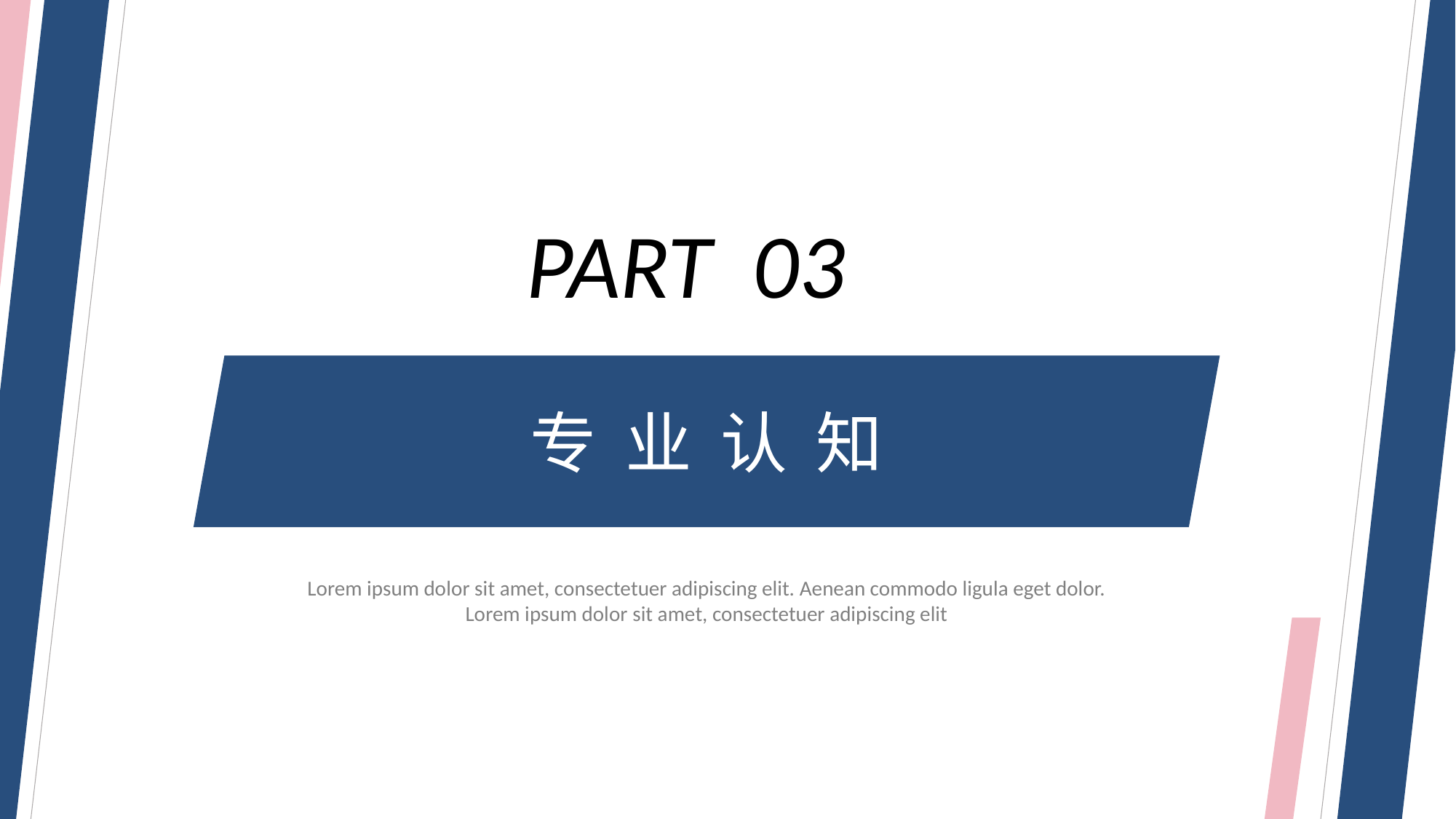

PART  03

专业认知
Lorem ipsum dolor sit amet, consectetuer adipiscing elit. Aenean commodo ligula eget dolor. Lorem ipsum dolor sit amet, consectetuer adipiscing elit